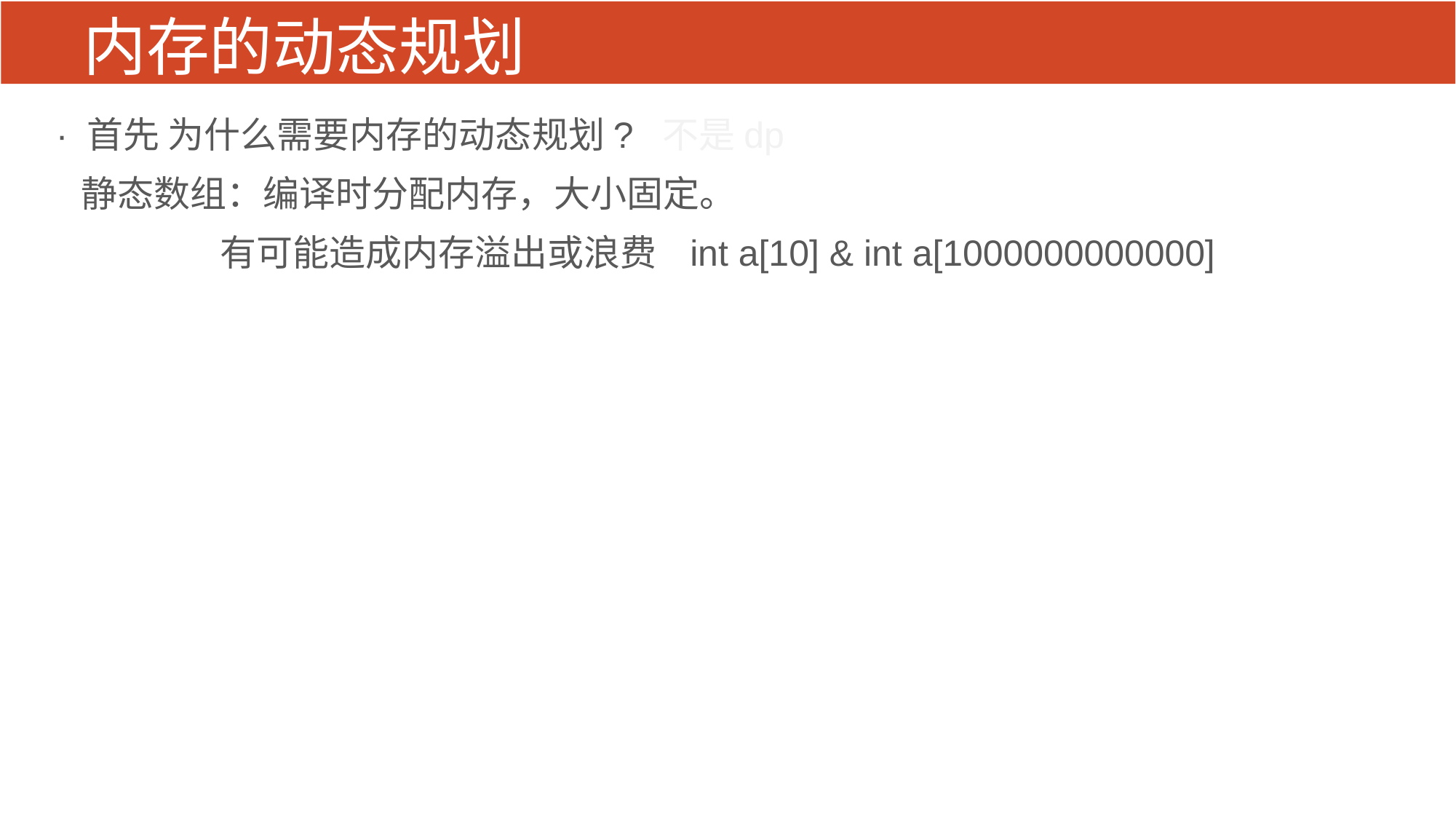

# 内存的动态规划
· 首先 为什么需要内存的动态规划?  不是dp
  静态数组：编译时分配内存，大小固定。
                   有可能造成内存溢出或浪费   int a[10] & int a[1000000000000]